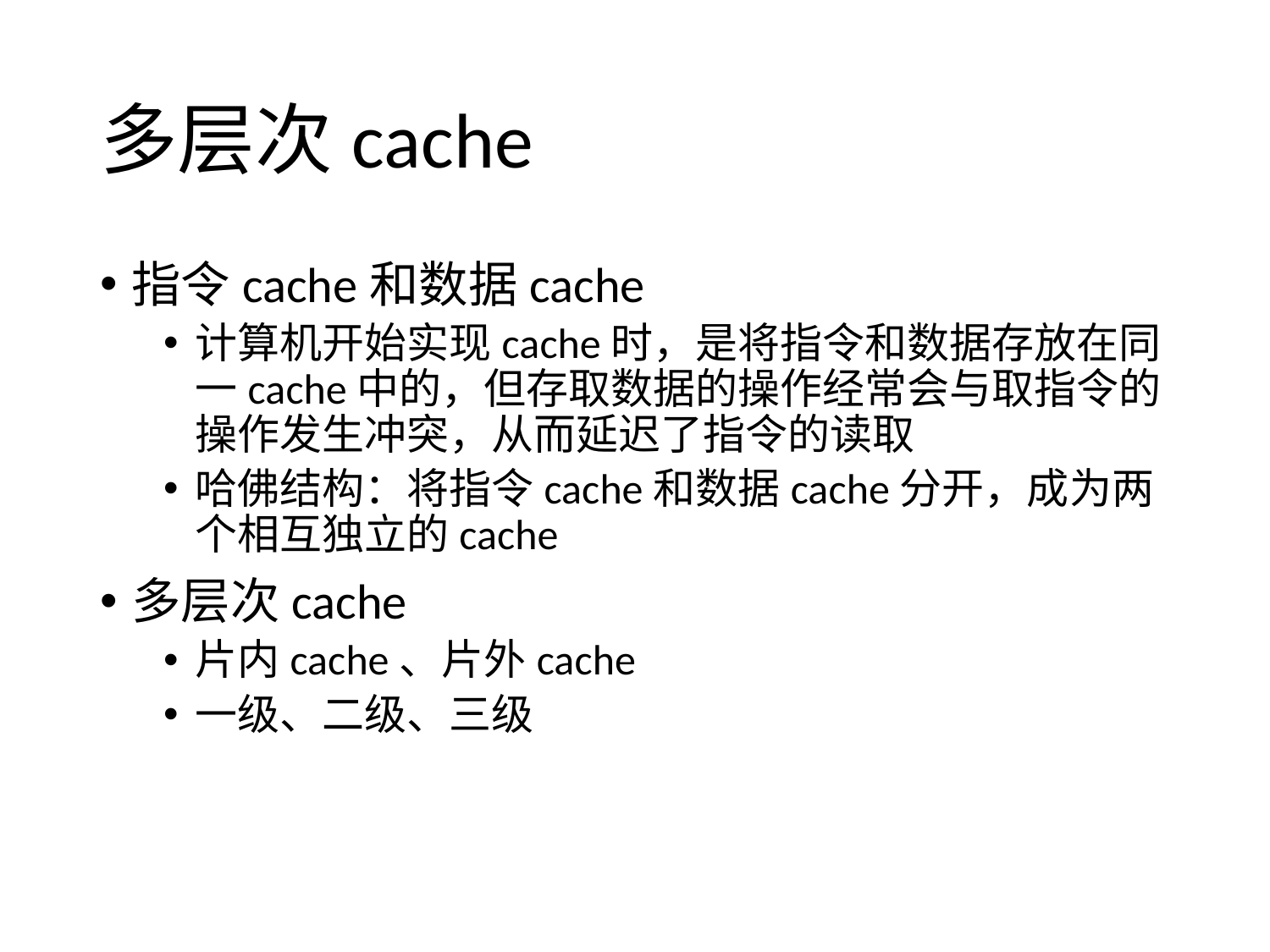

# 多层次cache
指令cache和数据cache
计算机开始实现cache时，是将指令和数据存放在同一cache中的，但存取数据的操作经常会与取指令的操作发生冲突，从而延迟了指令的读取
哈佛结构：将指令cache和数据cache分开，成为两个相互独立的cache
多层次cache
片内cache、片外cache
一级、二级、三级